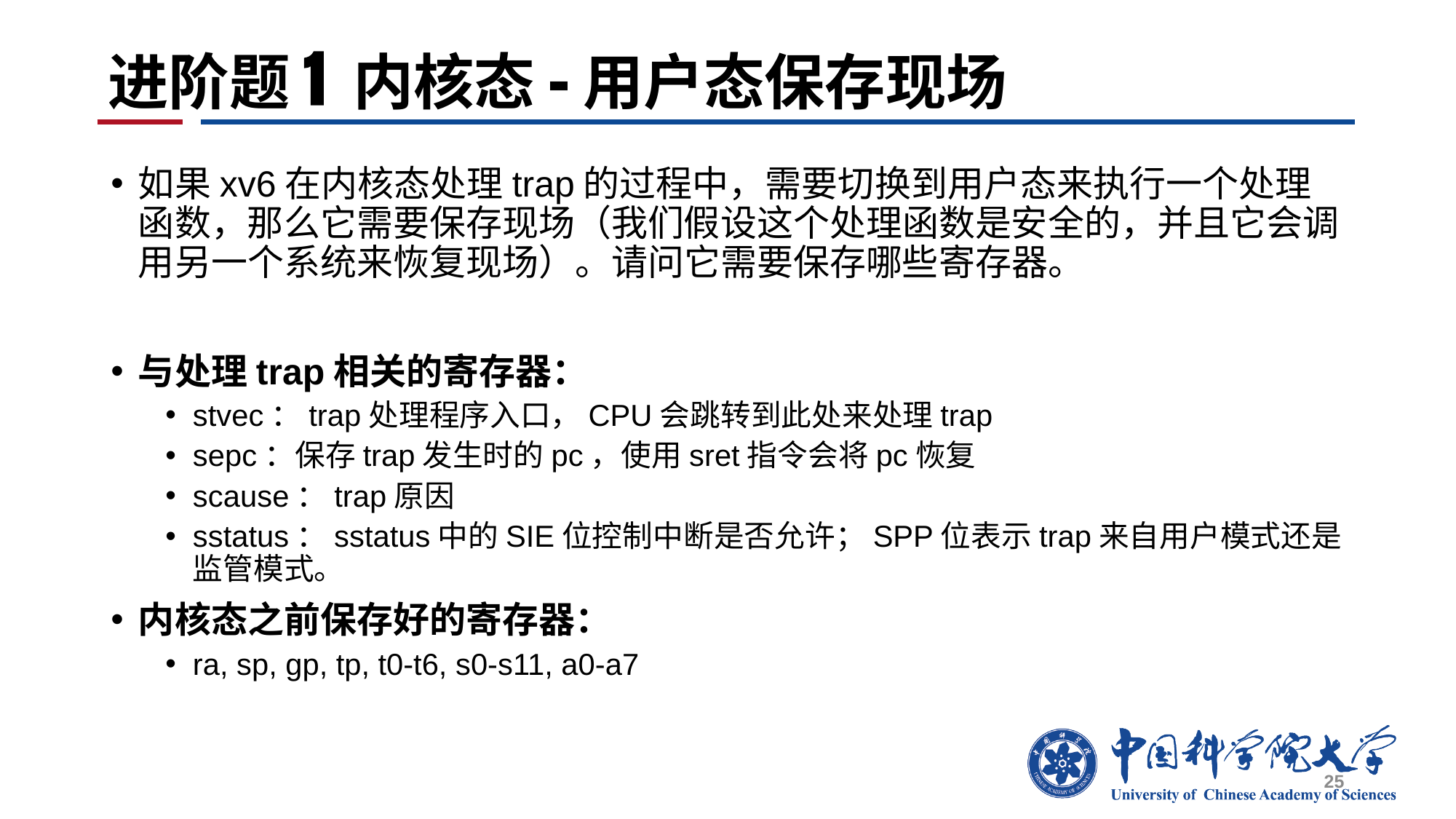

# 进阶题1 内核态-用户态保存现场
如果xv6在内核态处理trap的过程中，需要切换到用户态来执行一个处理函数，那么它需要保存现场（我们假设这个处理函数是安全的，并且它会调用另一个系统来恢复现场）。请问它需要保存哪些寄存器。

与处理trap相关的寄存器：
stvec：trap处理程序入口，CPU会跳转到此处来处理trap
sepc：保存trap发生时的pc，使用sret指令会将pc恢复
scause：trap原因
sstatus：sstatus中的SIE位控制中断是否允许；SPP位表示trap来自用户模式还是监管模式。
内核态之前保存好的寄存器：
ra, sp, gp, tp, t0-t6, s0-s11, a0-a7

25